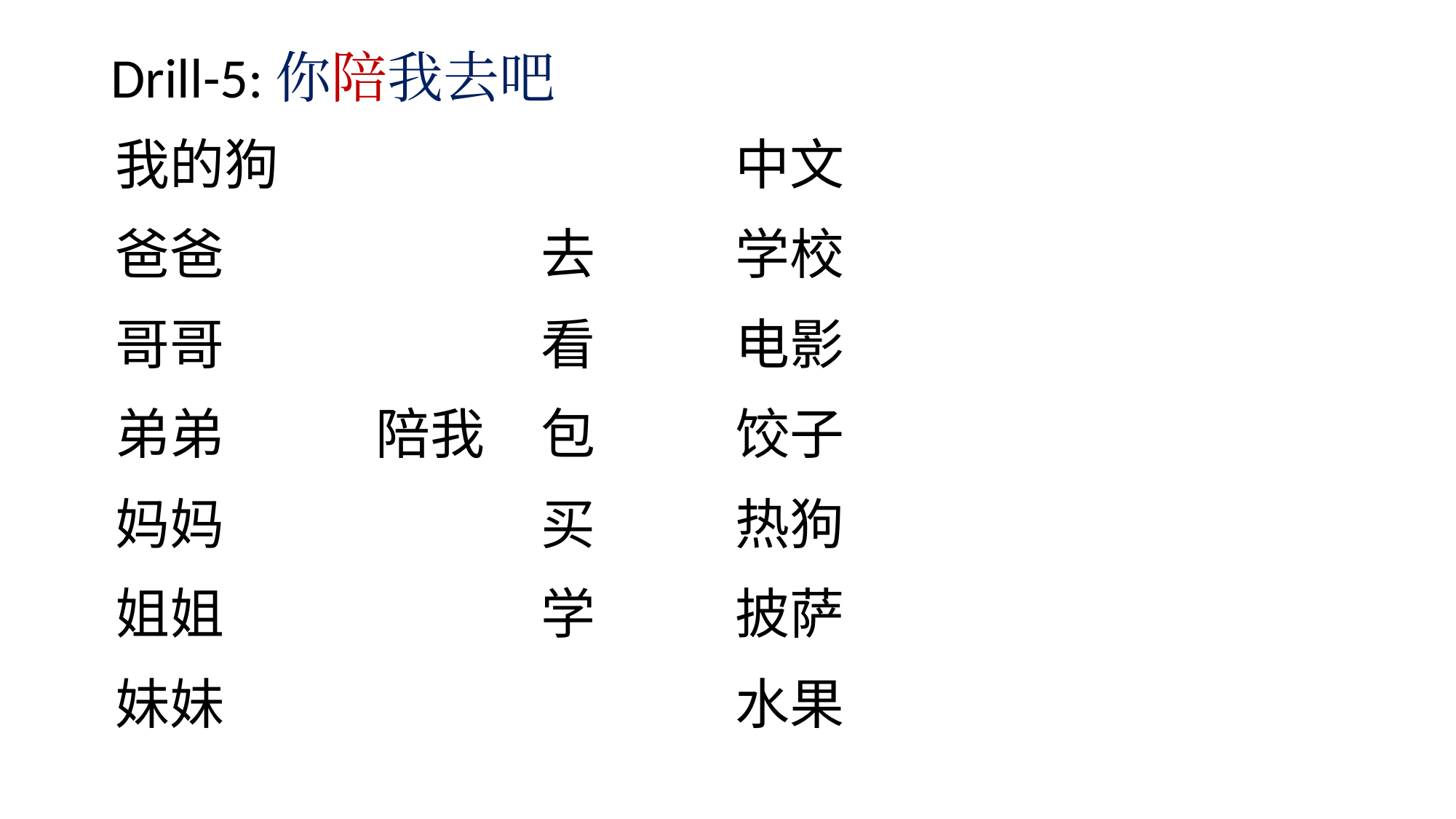

# Drill-5:你陪我去吧

| 我的狗 |  |  | 中文 |
| --- | --- | --- | --- |
| 爸爸 |  | 去 | 学校 |
| 哥哥 |  | 看 | 电影 |
| 弟弟 | 陪我 | 包 | 饺子 |
| 妈妈 |  | 买 | 热狗 |
| 姐姐 |  | 学 | 披萨 |
| 妹妹 |  |  | 水果 |